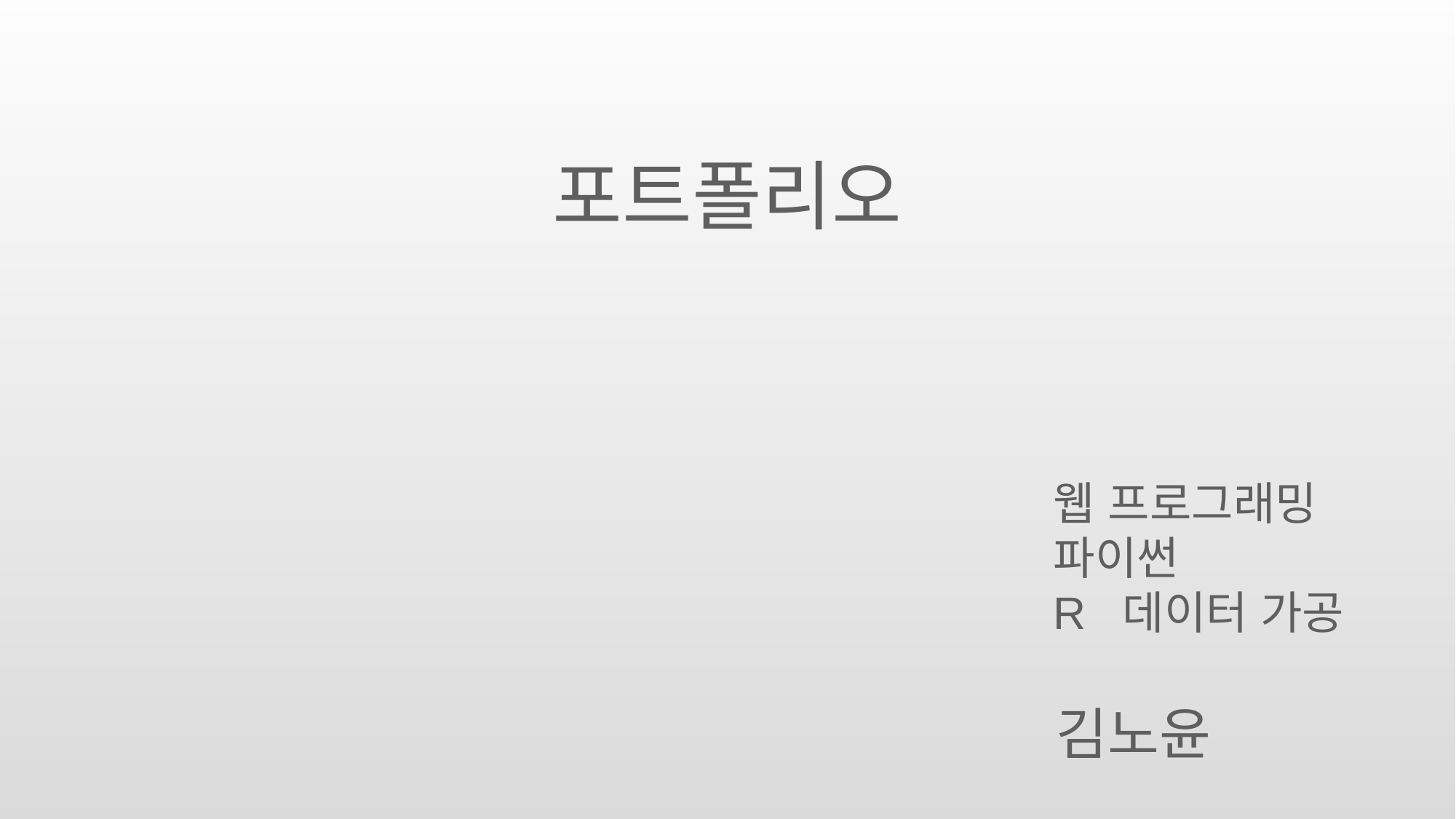

포트폴리오

웹 프로그래밍
파이썬
R  데이터 가공
김노윤